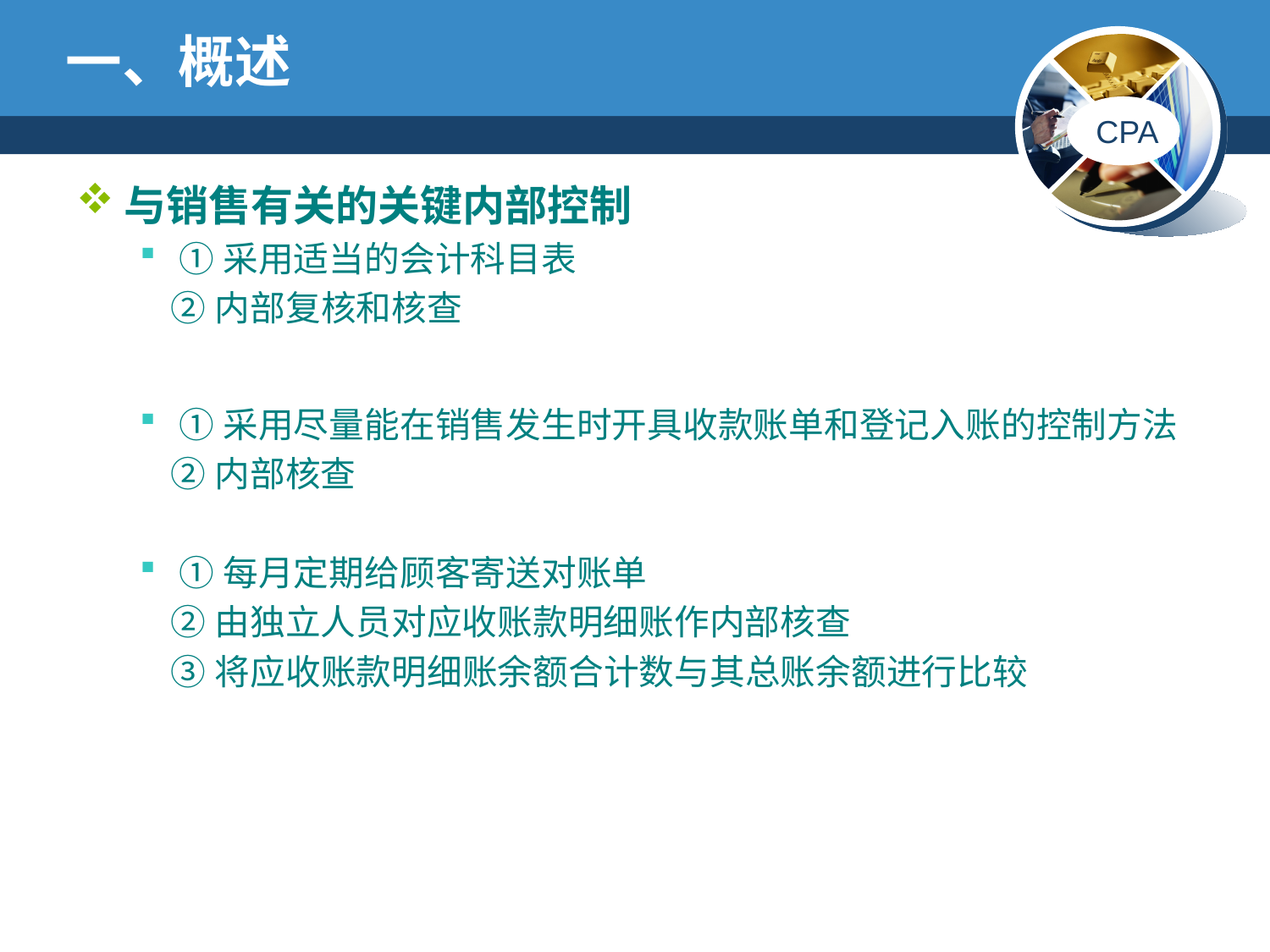

# 一、概述
与销售有关的关键内部控制
①采用适当的会计科目表
    ②内部复核和核查

①采用尽量能在销售发生时开具收款账单和登记入账的控制方法
     ②内部核查

①每月定期给顾客寄送对账单
     ②由独立人员对应收账款明细账作内部核查
    ③将应收账款明细账余额合计数与其总账余额进行比较